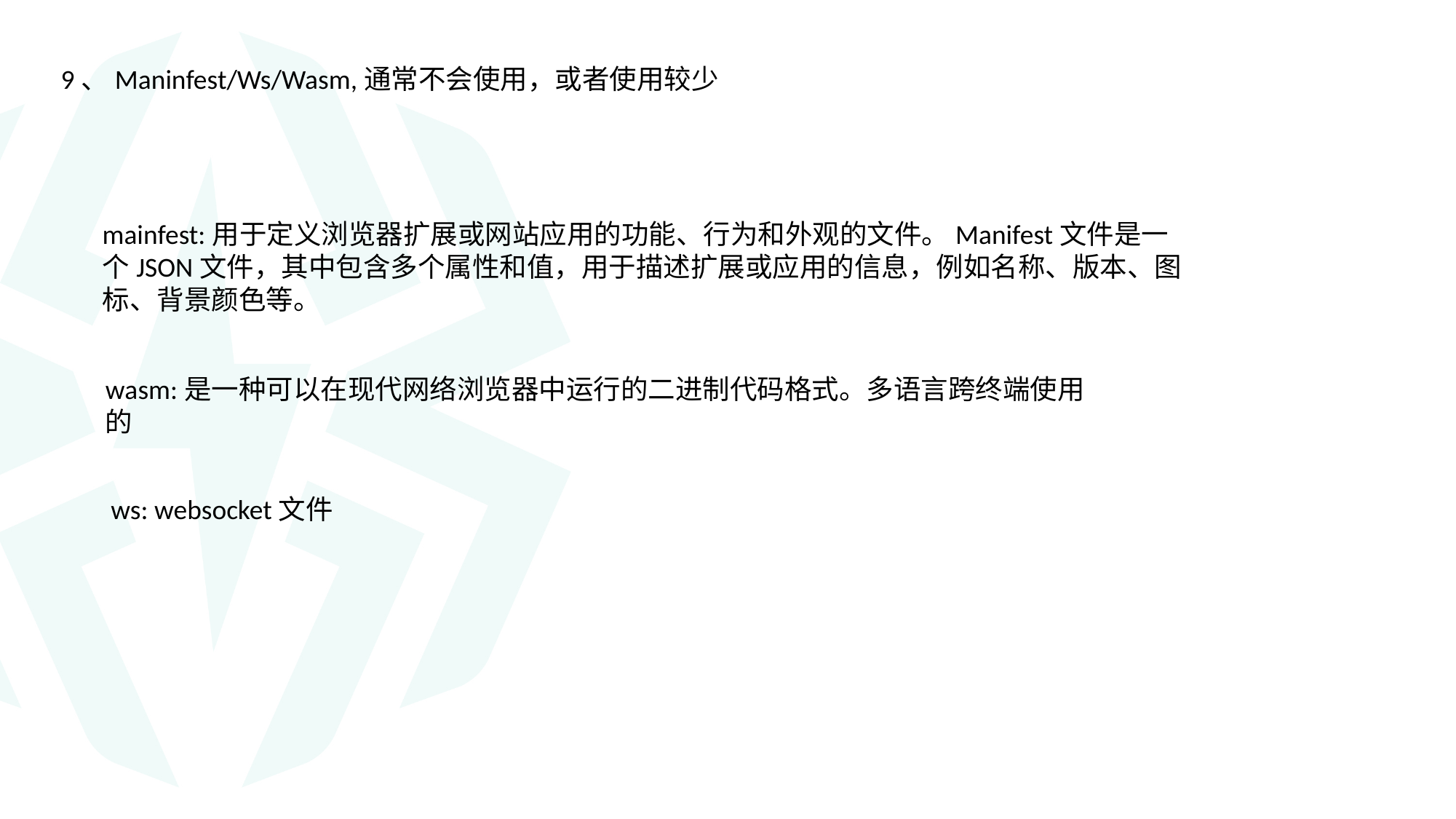

9、Maninfest/Ws/Wasm,通常不会使用，或者使用较少
mainfest:用于定义浏览器扩展或网站应用的功能、行为和外观的文件。Manifest文件是一个JSON文件，其中包含多个属性和值，用于描述扩展或应用的信息，例如名称、版本、图标、背景颜色等。
wasm:是一种可以在现代网络浏览器中运行的二进制代码格式。多语言跨终端使用的
ws: websocket文件